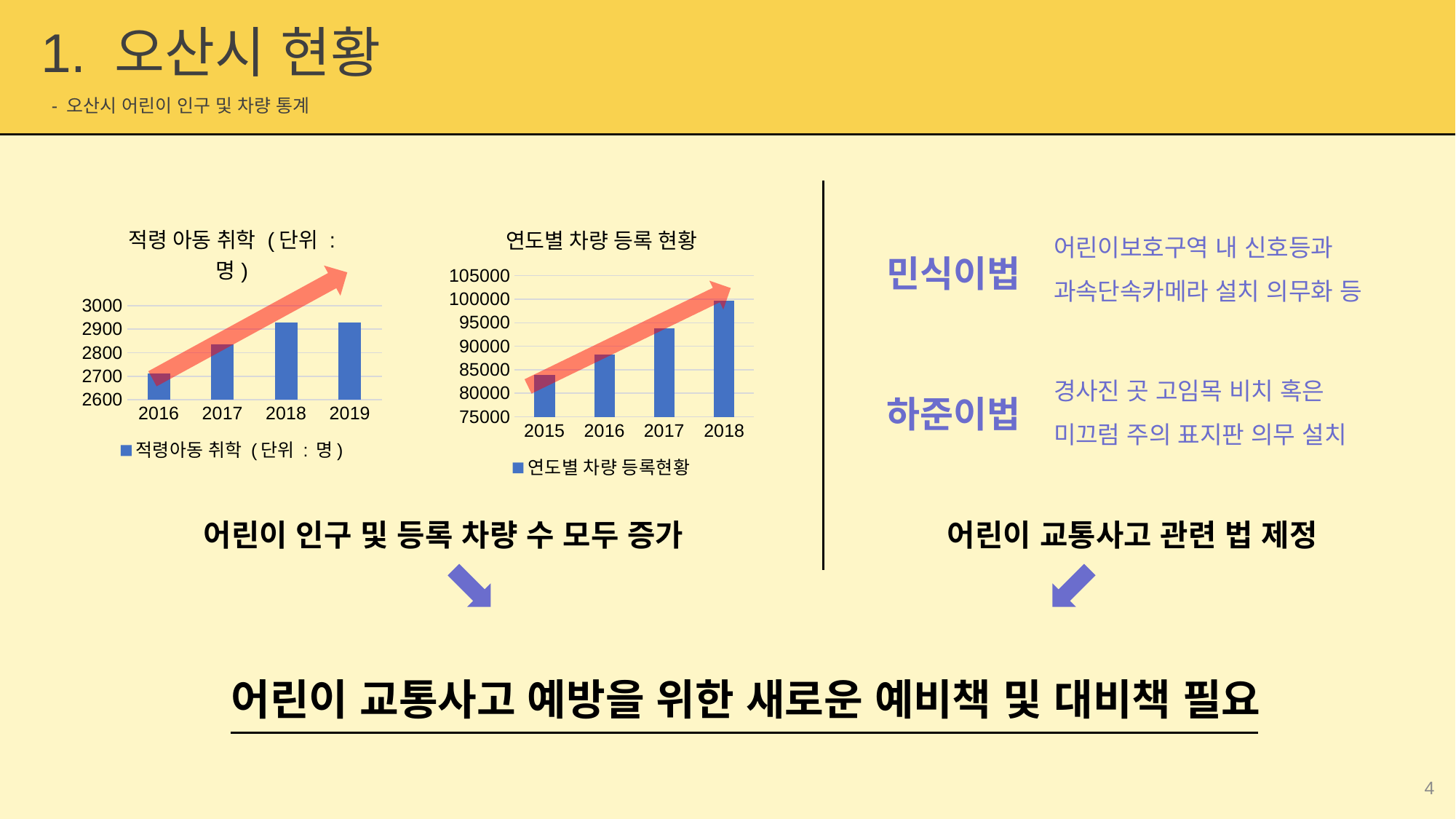

1. 오산시 현황
        - 오산시 어린이 인구 및 차량 통계

### Chart: 적령 아동 취학 (단위 : 명)

| Category | 적령아동 취학 (단위 : 명) |
|---|---|
| 2016 | 2711.0 |
| 2017 | 2836.0 |
| 2018 | 2930.0 |
| 2019 | 2930.0 |

### Chart: 연도별 차량 등록 현황

| Category | 연도별 차량 등록현황 |
|---|---|
| 2015 | 83826.0 |
| 2016 | 88232.0 |
| 2017 | 93883.0 |
| 2018 | 99758.0 |
어린이보호구역 내 신호등과
과속단속카메라 설치 의무화 등
민식이법

경사진 곳 고임목 비치 혹은
미끄럼 주의 표지판 의무 설치
하준이법
어린이 인구 및 등록 차량 수 모두 증가
어린이 교통사고 관련 법 제정

어린이 교통사고 예방을 위한 새로운 예비책 및 대비책 필요
4